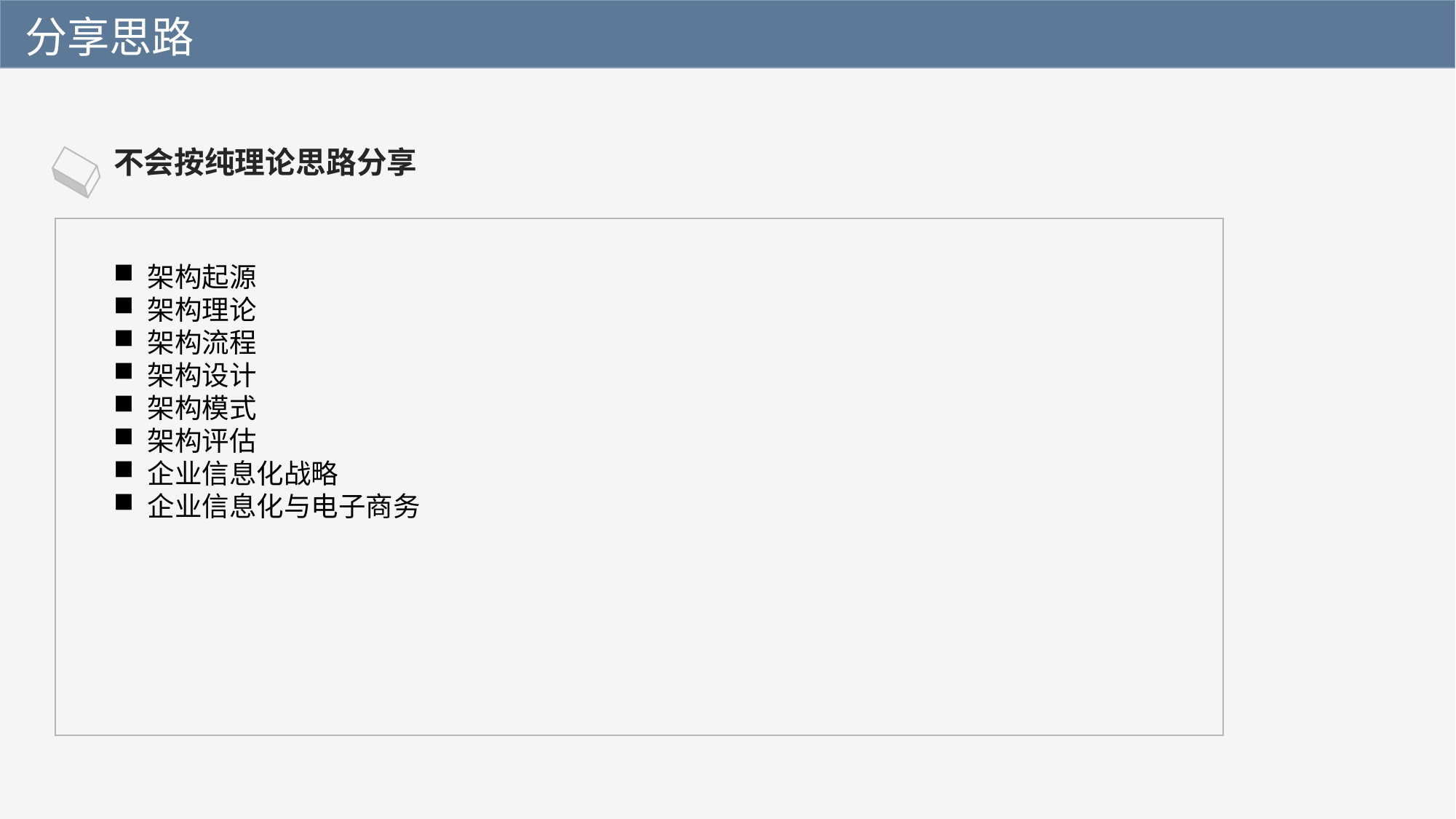

分享思路
不会按纯理论思路分享

架构起源
架构理论
架构流程
架构设计
架构模式
架构评估
企业信息化战略
企业信息化与电子商务